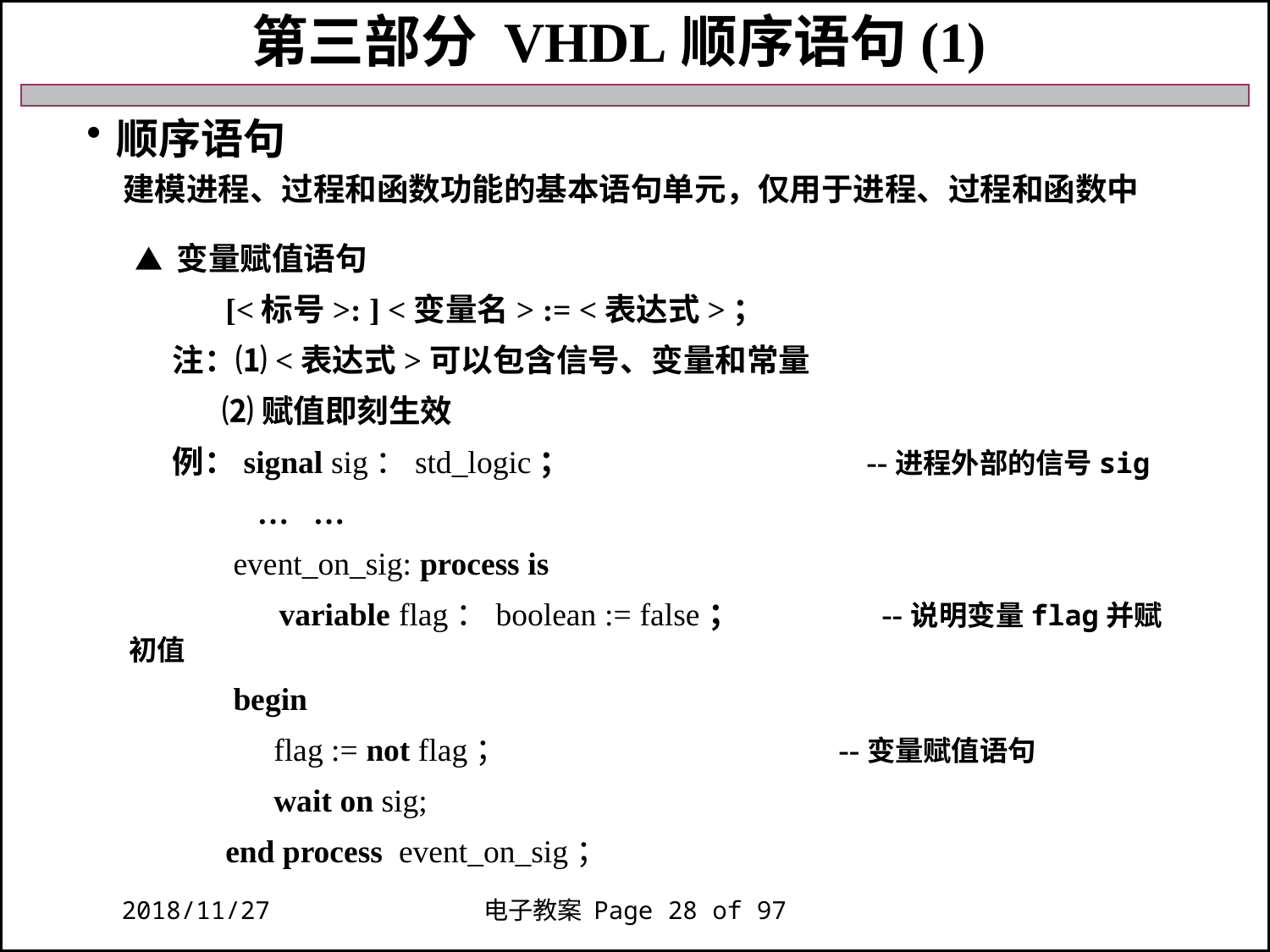

第三部分 VHDL顺序语句(1)

顺序语句
    建模进程、过程和函数功能的基本语句单元，仅用于进程、过程和函数中
 ▲ 变量赋值语句
            [<标号>: ] <变量名> := <表达式>；
     注：⑴<表达式>可以包含信号、变量和常量
             ⑵赋值即刻生效
     例：signal sig：std_logic；                                        --进程外部的信号sig
                …   …
             event_on_sig: process is
                  variable flag：boolean := false；                  --说明变量flag并赋初值
             begin
                  flag := not flag；                                             --变量赋值语句
                  wait on sig;
            end process  event_on_sig；

2018/11/27
电子教案 Page 28 of 97